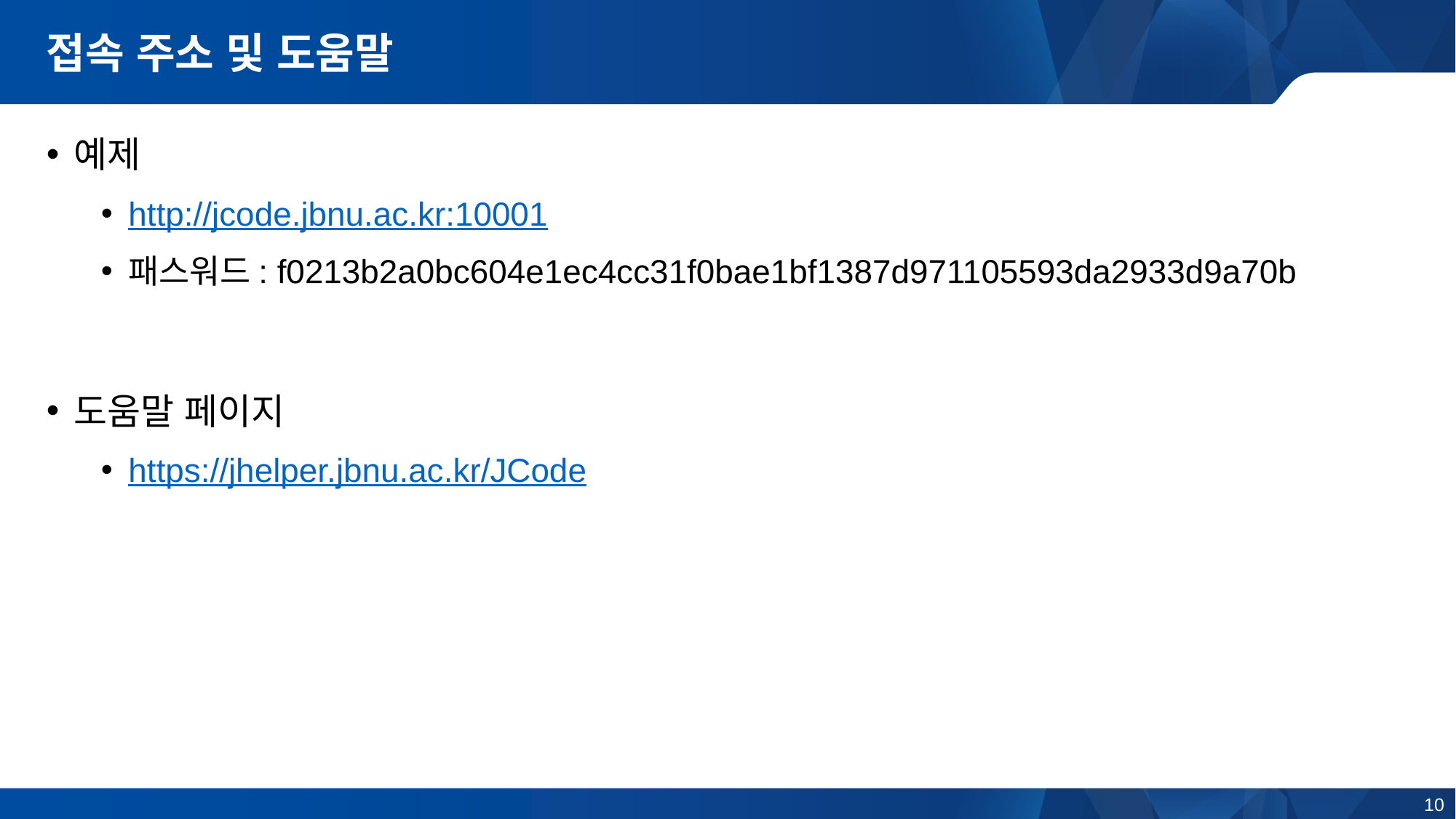

# 접속 주소 및 도움말
예제
http://jcode.jbnu.ac.kr:10001
패스워드: f0213b2a0bc604e1ec4cc31f0bae1bf1387d971105593da2933d9a70b

도움말 페이지
https://jhelper.jbnu.ac.kr/JCode

10